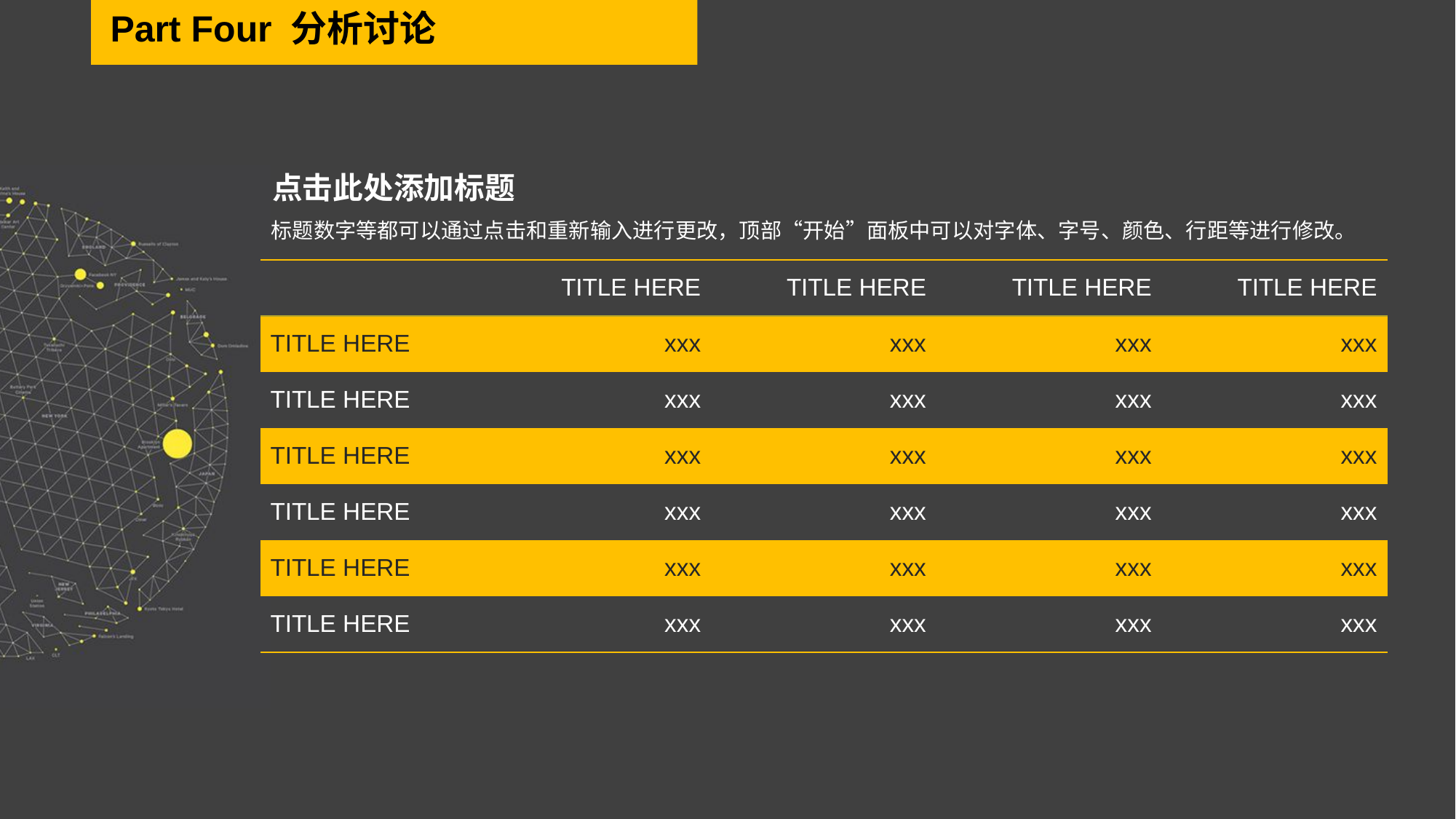

Part Four 分析讨论
点击此处添加标题
标题数字等都可以通过点击和重新输入进行更改，顶部“开始”面板中可以对字体、字号、颜色、行距等进行修改。
|  | TITLE HERE | TITLE HERE | TITLE HERE | TITLE HERE |
| --- | --- | --- | --- | --- |
| TITLE HERE | xxx | xxx | xxx | xxx |
| TITLE HERE | xxx | xxx | xxx | xxx |
| TITLE HERE | xxx | xxx | xxx | xxx |
| TITLE HERE | xxx | xxx | xxx | xxx |
| TITLE HERE | xxx | xxx | xxx | xxx |
| TITLE HERE | xxx | xxx | xxx | xxx |